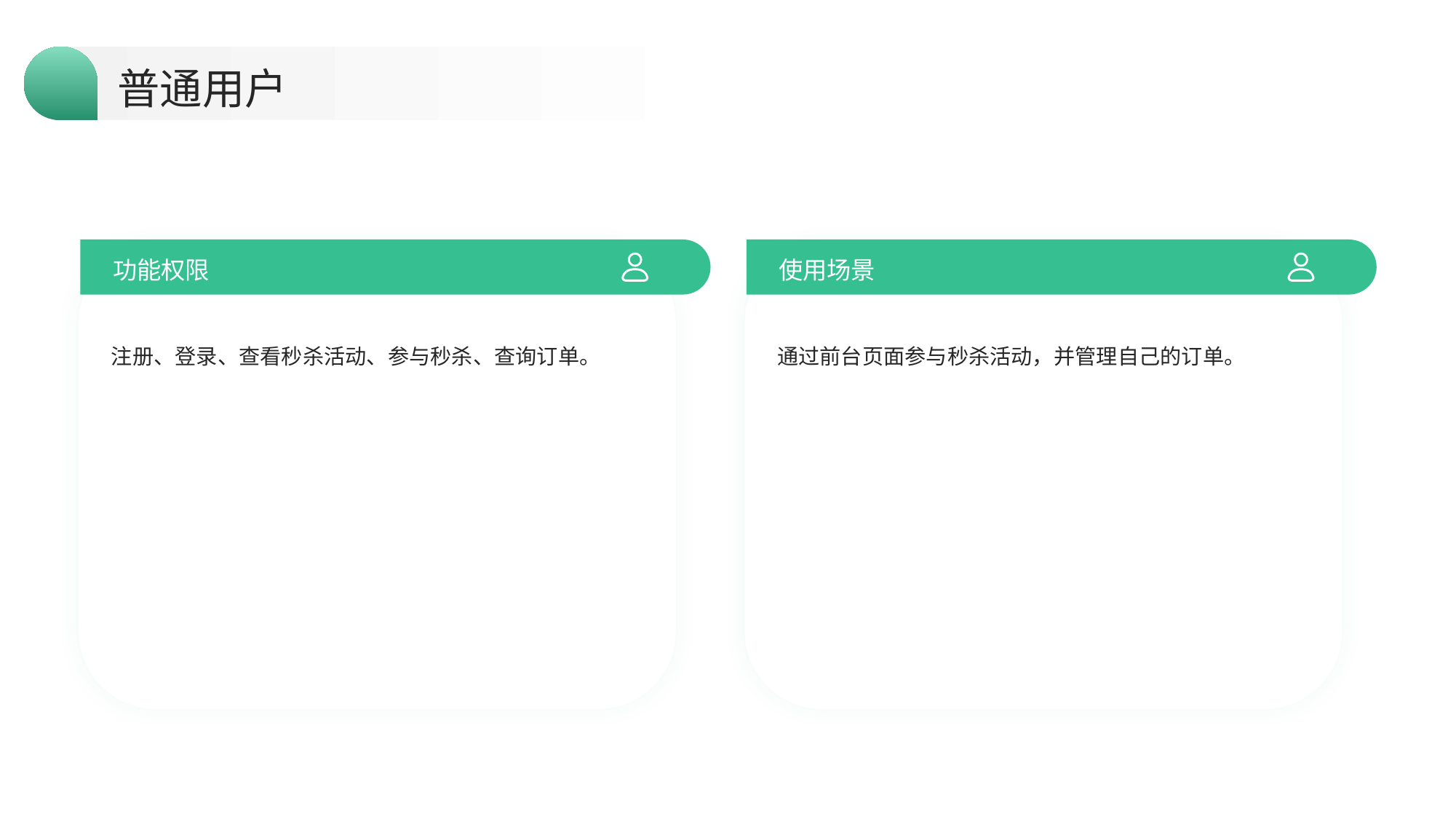

普通用户

功能权限
使用场景

注册、登录、查看秒杀活动、参与秒杀、查询订单。
通过前台页面参与秒杀活动，并管理自己的订单。